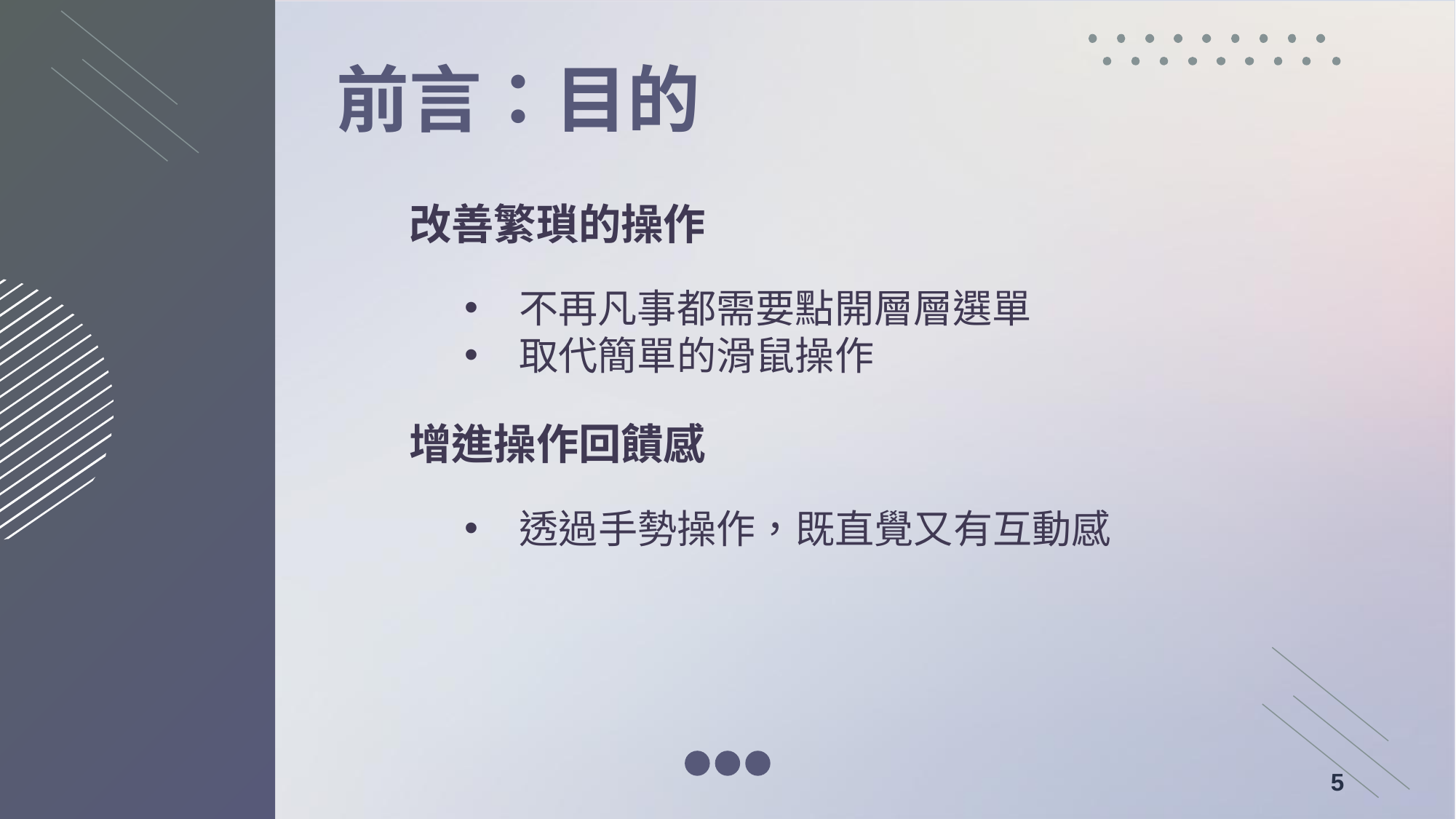

# 前言：目的
改善繁瑣的操作
不再凡事都需要點開層層選單
取代簡單的滑鼠操作
增進操作回饋感
透過手勢操作，既直覺又有互動感

5